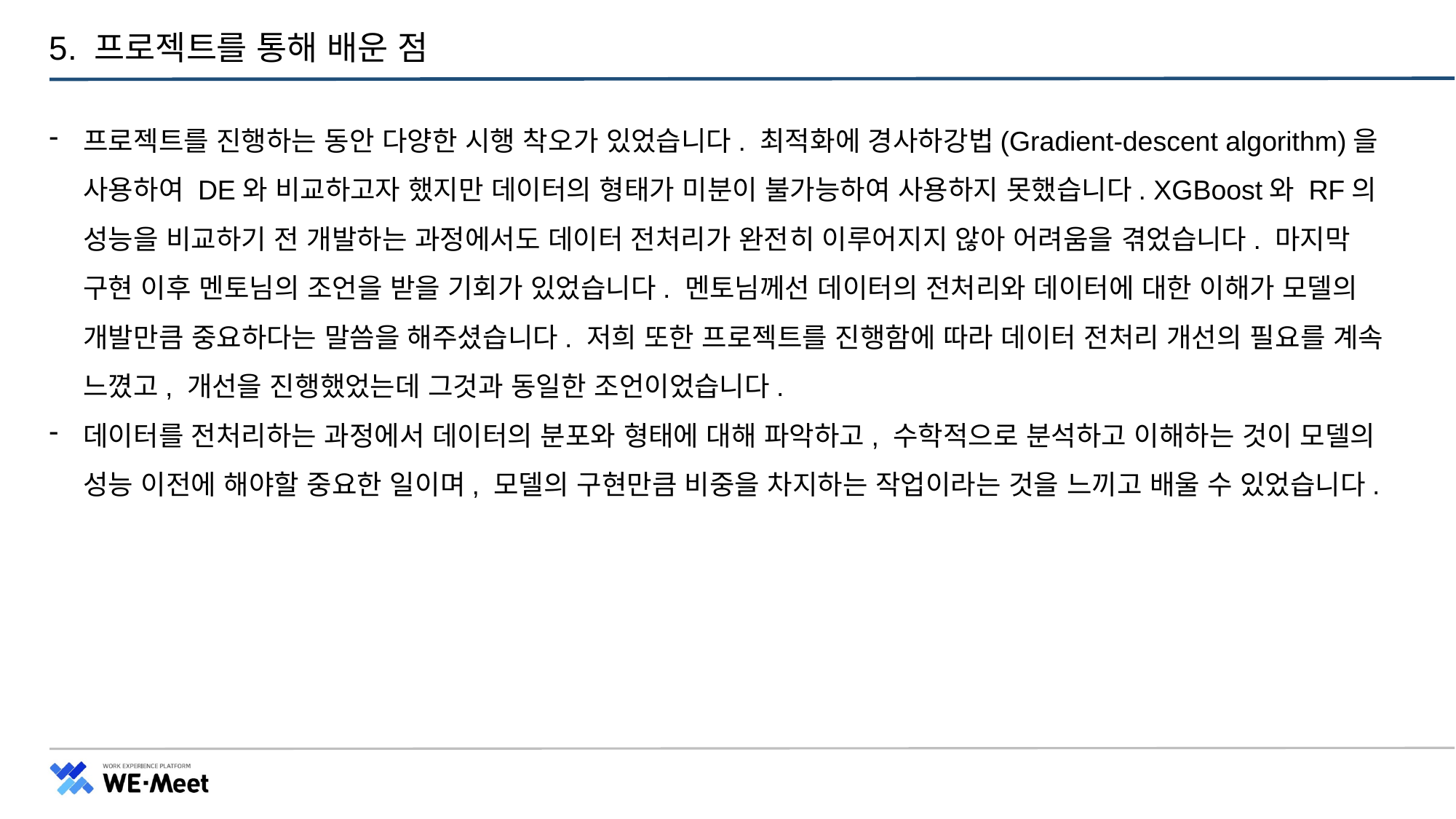

# 5. 프로젝트를 통해 배운 점
프로젝트를 진행하는 동안 다양한 시행 착오가 있었습니다. 최적화에 경사하강법(Gradient-descent algorithm)을 사용하여 DE와 비교하고자 했지만 데이터의 형태가 미분이 불가능하여 사용하지 못했습니다. XGBoost와 RF의 성능을 비교하기 전 개발하는 과정에서도 데이터 전처리가 완전히 이루어지지 않아 어려움을 겪었습니다. 마지막 구현 이후 멘토님의 조언을 받을 기회가 있었습니다. 멘토님께선 데이터의 전처리와 데이터에 대한 이해가 모델의 개발만큼 중요하다는 말씀을 해주셨습니다. 저희 또한 프로젝트를 진행함에 따라 데이터 전처리 개선의 필요를 계속 느꼈고, 개선을 진행했었는데 그것과 동일한 조언이었습니다.
데이터를 전처리하는 과정에서 데이터의 분포와 형태에 대해 파악하고, 수학적으로 분석하고 이해하는 것이 모델의 성능 이전에 해야할 중요한 일이며, 모델의 구현만큼 비중을 차지하는 작업이라는 것을 느끼고 배울 수 있었습니다.